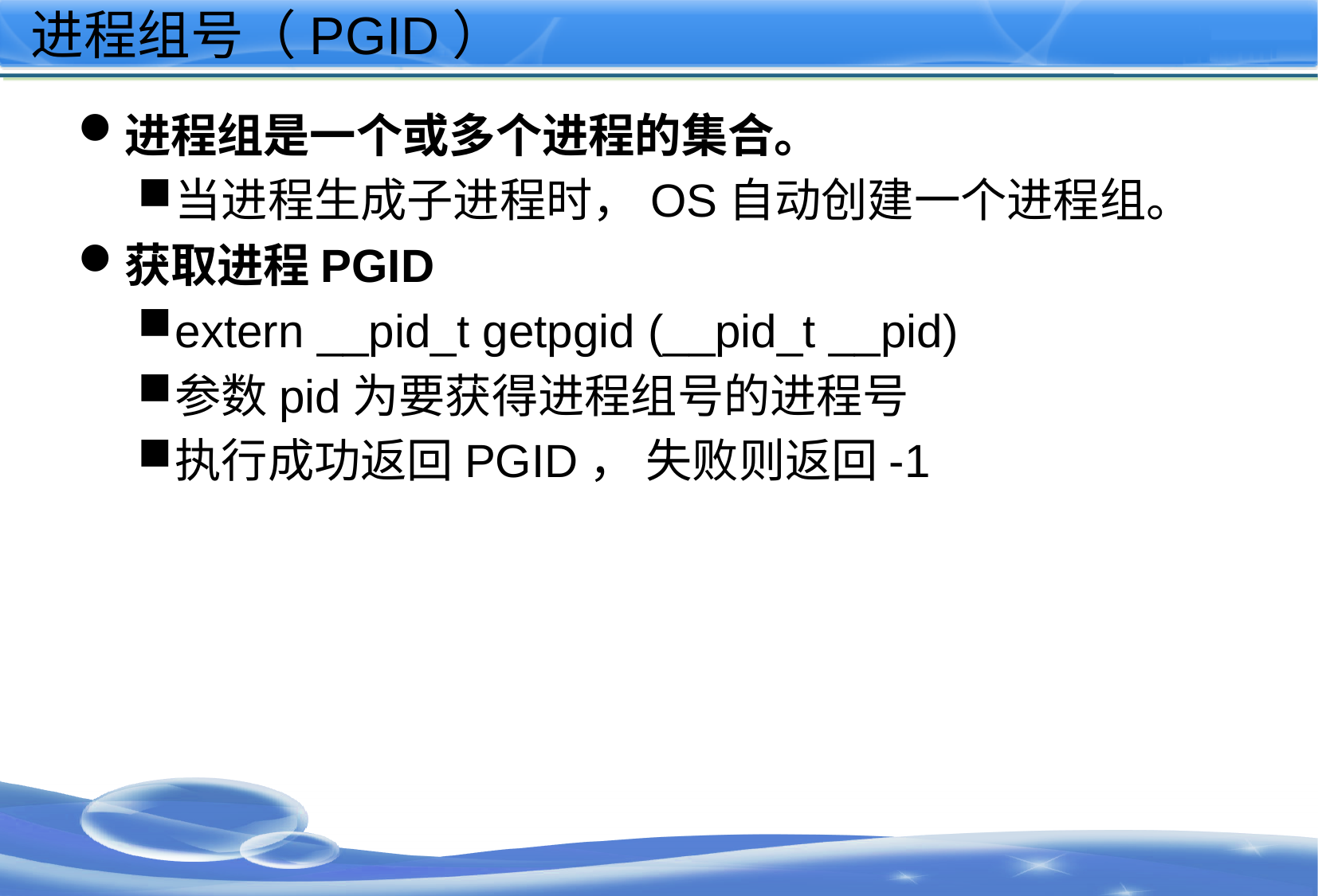

# 进程组号（PGID）
进程组是一个或多个进程的集合。
当进程生成子进程时，OS自动创建一个进程组。
获取进程PGID
extern __pid_t getpgid (__pid_t __pid)
参数pid为要获得进程组号的进程号
执行成功返回PGID， 失败则返回-1